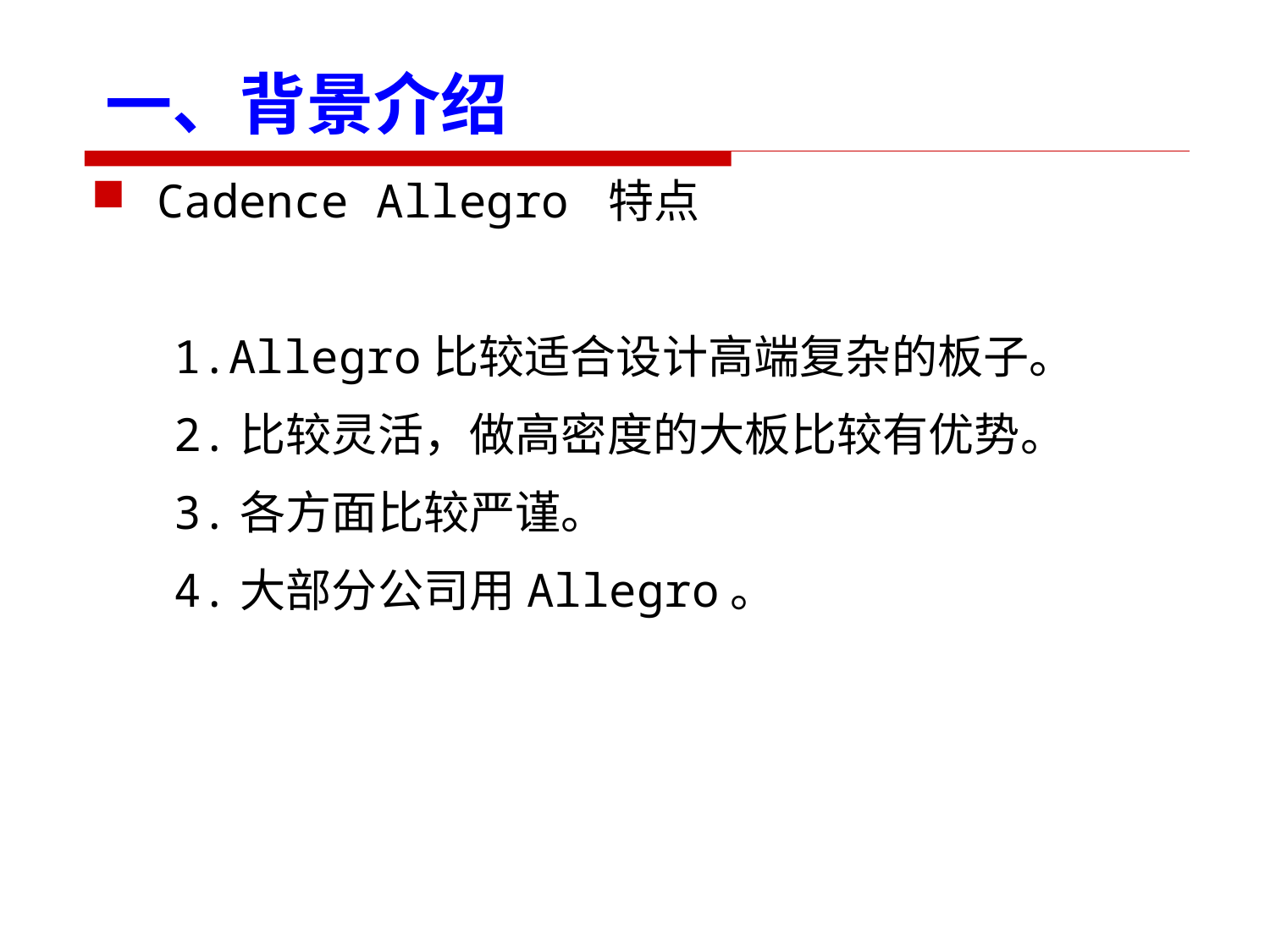

一、背景介绍
Cadence Allegro 特点

   1.Allegro比较适合设计高端复杂的板子。
   2.比较灵活，做高密度的大板比较有优势。
   3.各方面比较严谨。
   4.大部分公司用Allegro。